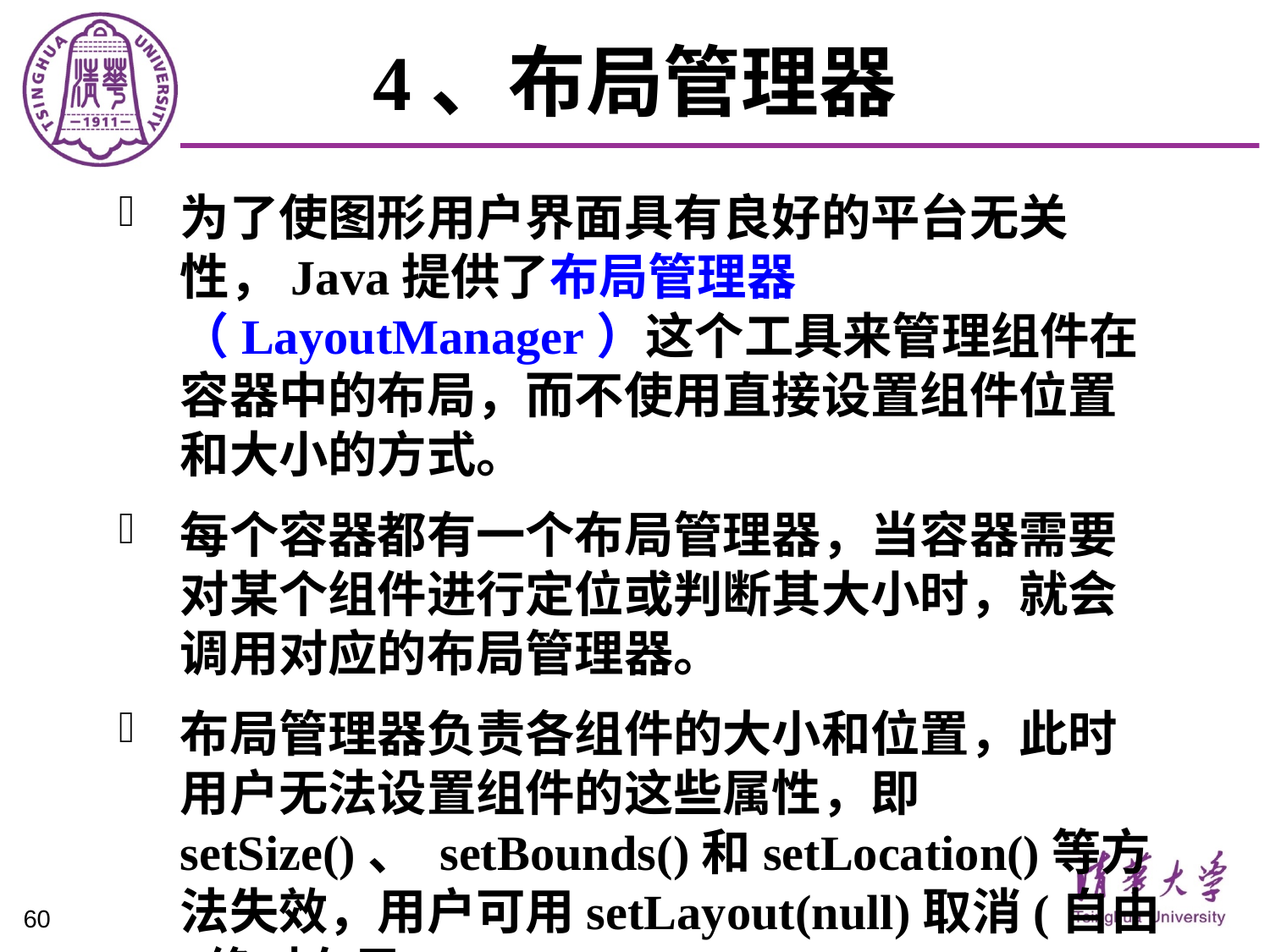

# 4、布局管理器
为了使图形用户界面具有良好的平台无关性，Java提供了布局管理器（LayoutManager）这个工具来管理组件在容器中的布局，而不使用直接设置组件位置和大小的方式。
每个容器都有一个布局管理器，当容器需要对某个组件进行定位或判断其大小时，就会调用对应的布局管理器。
布局管理器负责各组件的大小和位置，此时用户无法设置组件的这些属性，即setSize()、 setBounds()和setLocation()等方法失效，用户可用setLayout(null)取消(自由/绝对布局)。
60